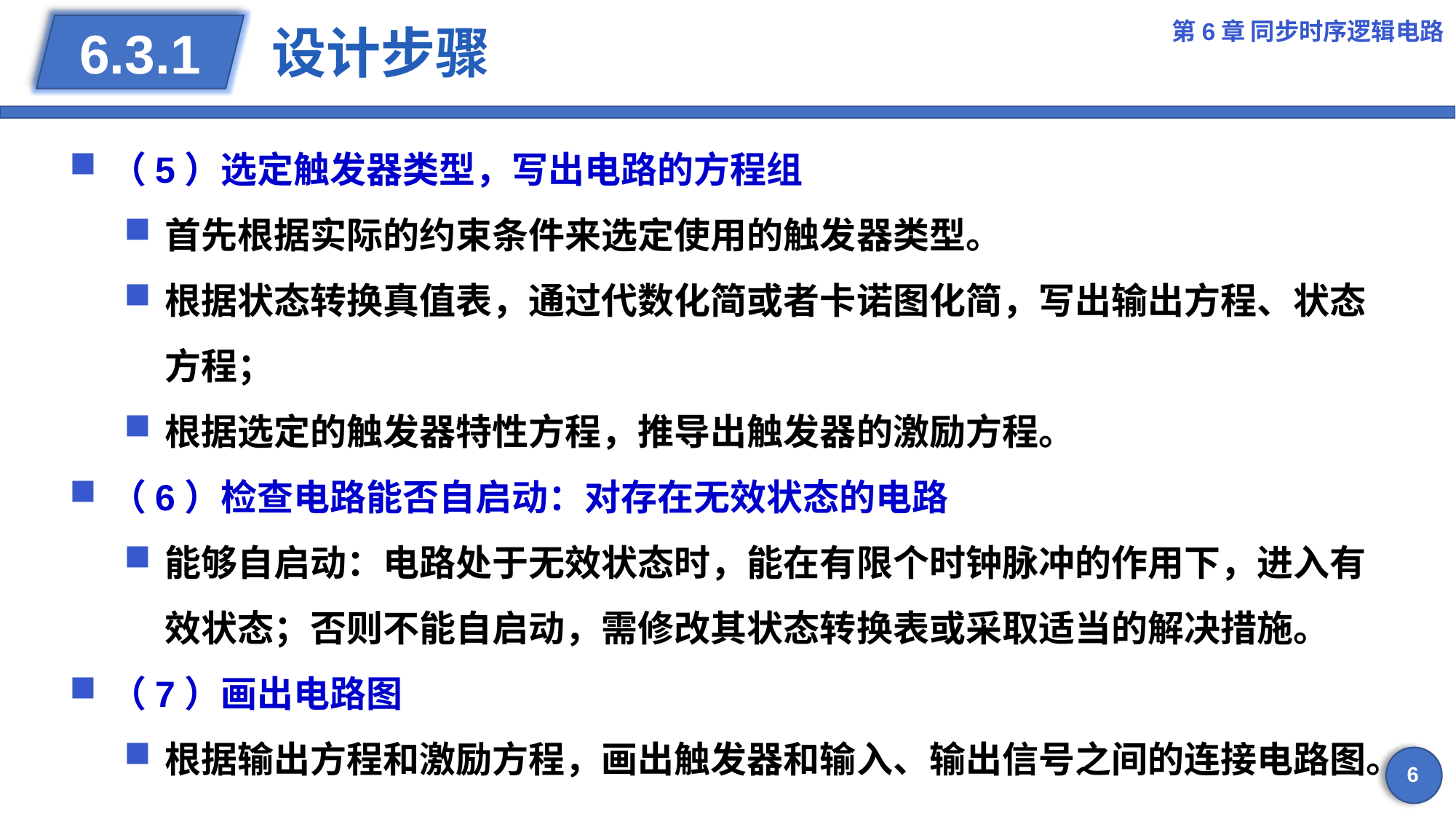

第6章 同步时序逻辑电路
# 设计步骤
6.3.1
（5）选定触发器类型，写出电路的方程组
首先根据实际的约束条件来选定使用的触发器类型。
根据状态转换真值表，通过代数化简或者卡诺图化简，写出输出方程、状态方程；
根据选定的触发器特性方程，推导出触发器的激励方程。
（6）检查电路能否自启动：对存在无效状态的电路
能够自启动：电路处于无效状态时，能在有限个时钟脉冲的作用下，进入有效状态；否则不能自启动，需修改其状态转换表或采取适当的解决措施。
（7）画出电路图
根据输出方程和激励方程，画出触发器和输入、输出信号之间的连接电路图。
6